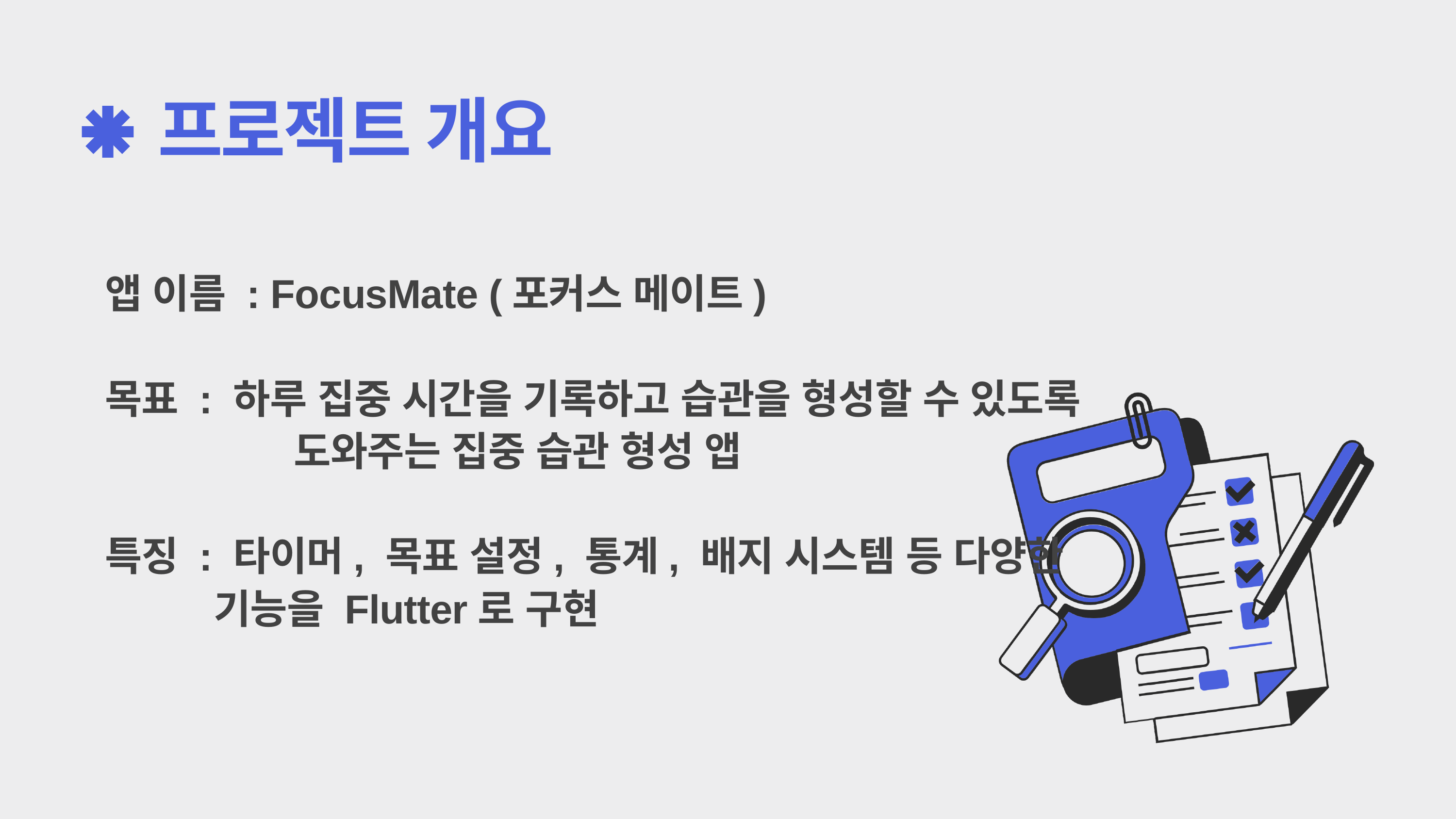

프로젝트 개요

앱 이름 : FocusMate (포커스 메이트)

목표 : 하루 집중 시간을 기록하고 습관을 형성할 수 있도록               	    도와주는 집중 습관 형성 앱

특징 : 타이머, 목표 설정, 통계, 배지 시스템 등 다양한
          기능을 Flutter로 구현